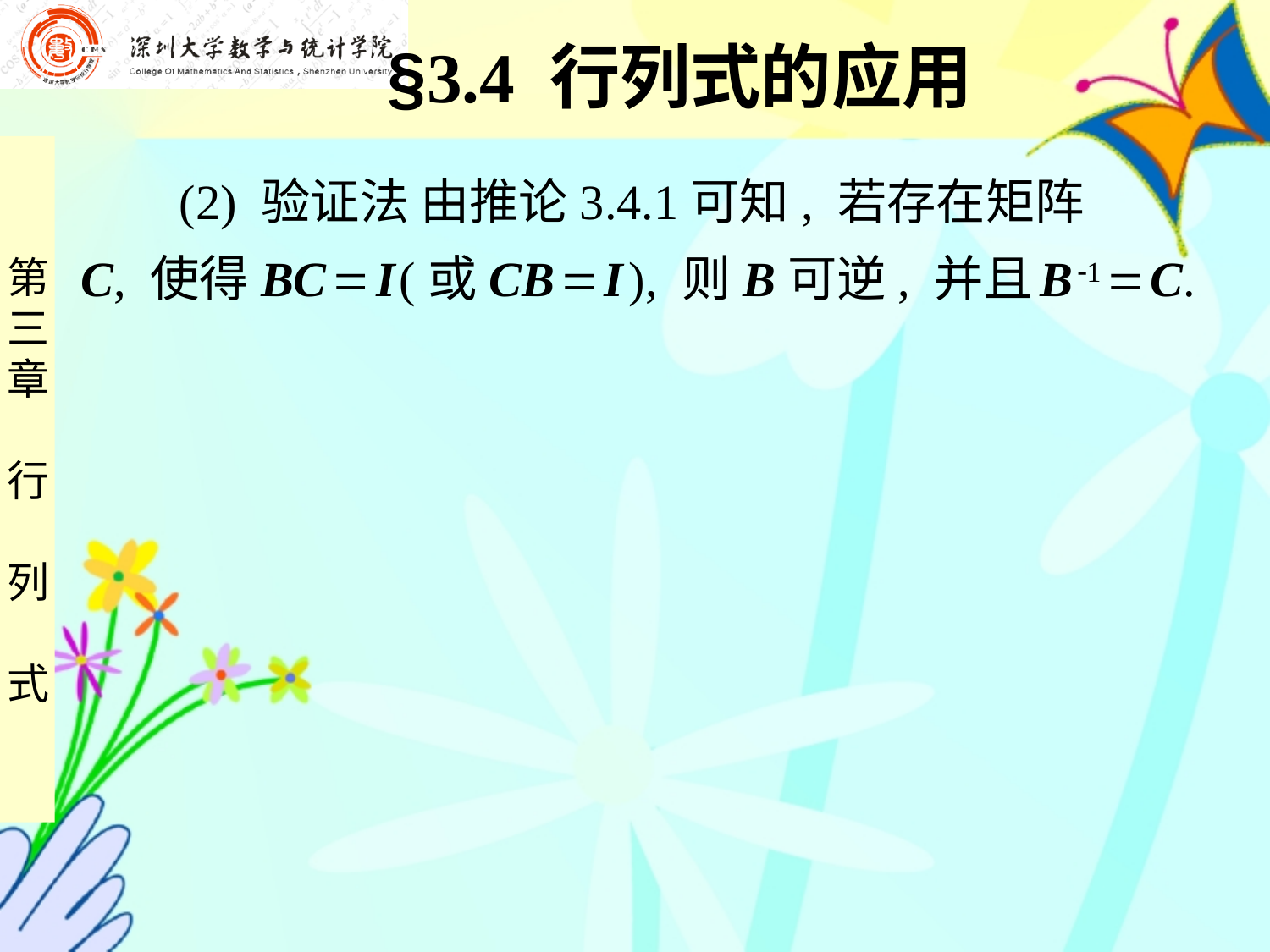

§3.4 行列式的应用
        (2) 验证法 由推论3.4.1可知, 若存在矩阵
C, 使得BC = I (或CB = I ), 则B可逆, 并且 B −1 = C.